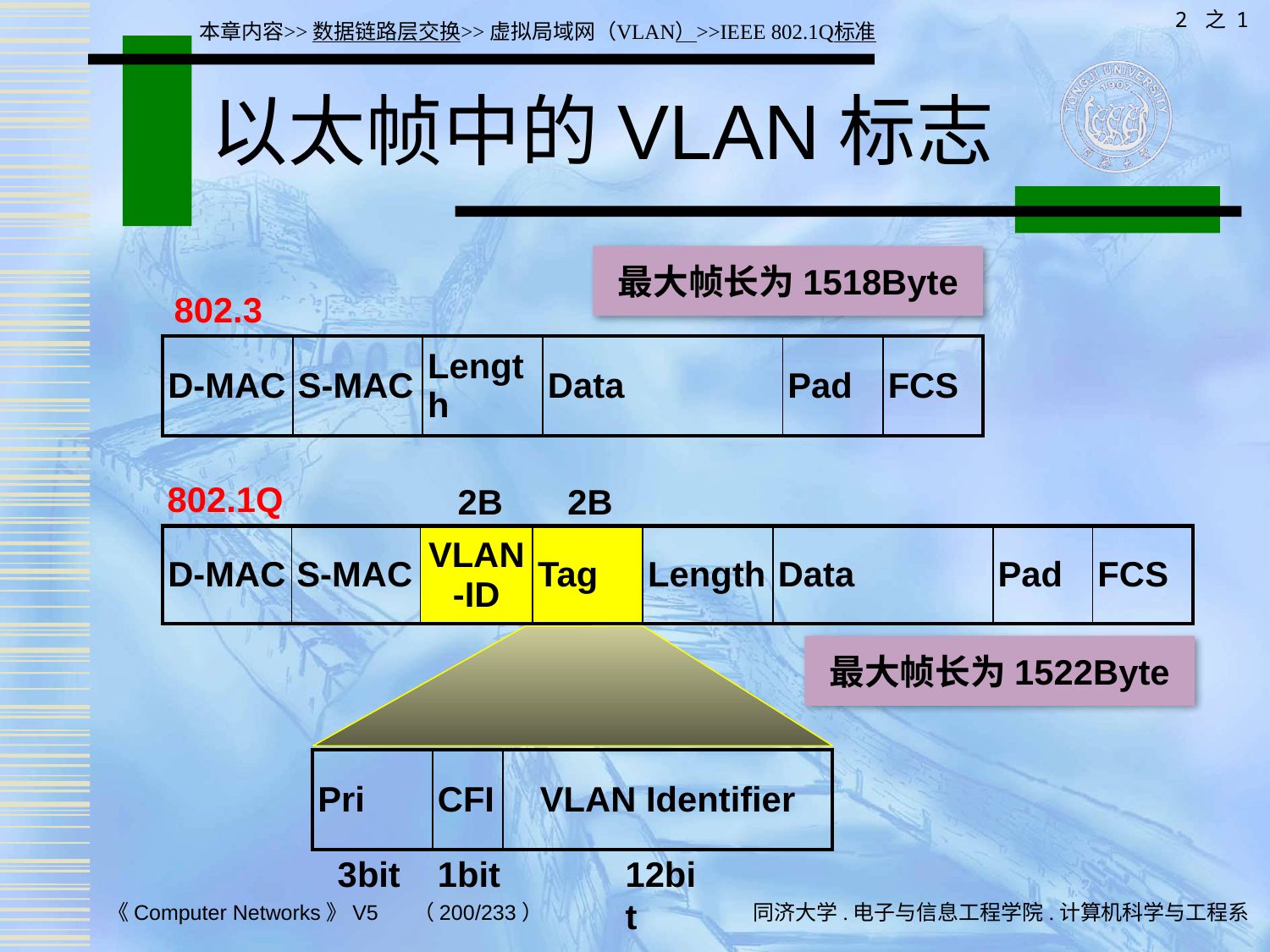

2 之 1
本章内容>>数据链路层交换>>虚拟局域网（VLAN）>>IEEE 802.1Q标准
# 以太帧中的VLAN标志
最大帧长为1518Byte
802.3
| D-MAC | S-MAC | Length | Data | Pad | FCS |
| --- | --- | --- | --- | --- | --- |
802.1Q
2B
2B
| D-MAC | S-MAC | VLAN-ID | Tag | Length | Data | Pad | FCS |
| --- | --- | --- | --- | --- | --- | --- | --- |

最大帧长为1522Byte
| Pri | CFI | VLAN Identifier |
| --- | --- | --- |
3bit
1bit
12bit